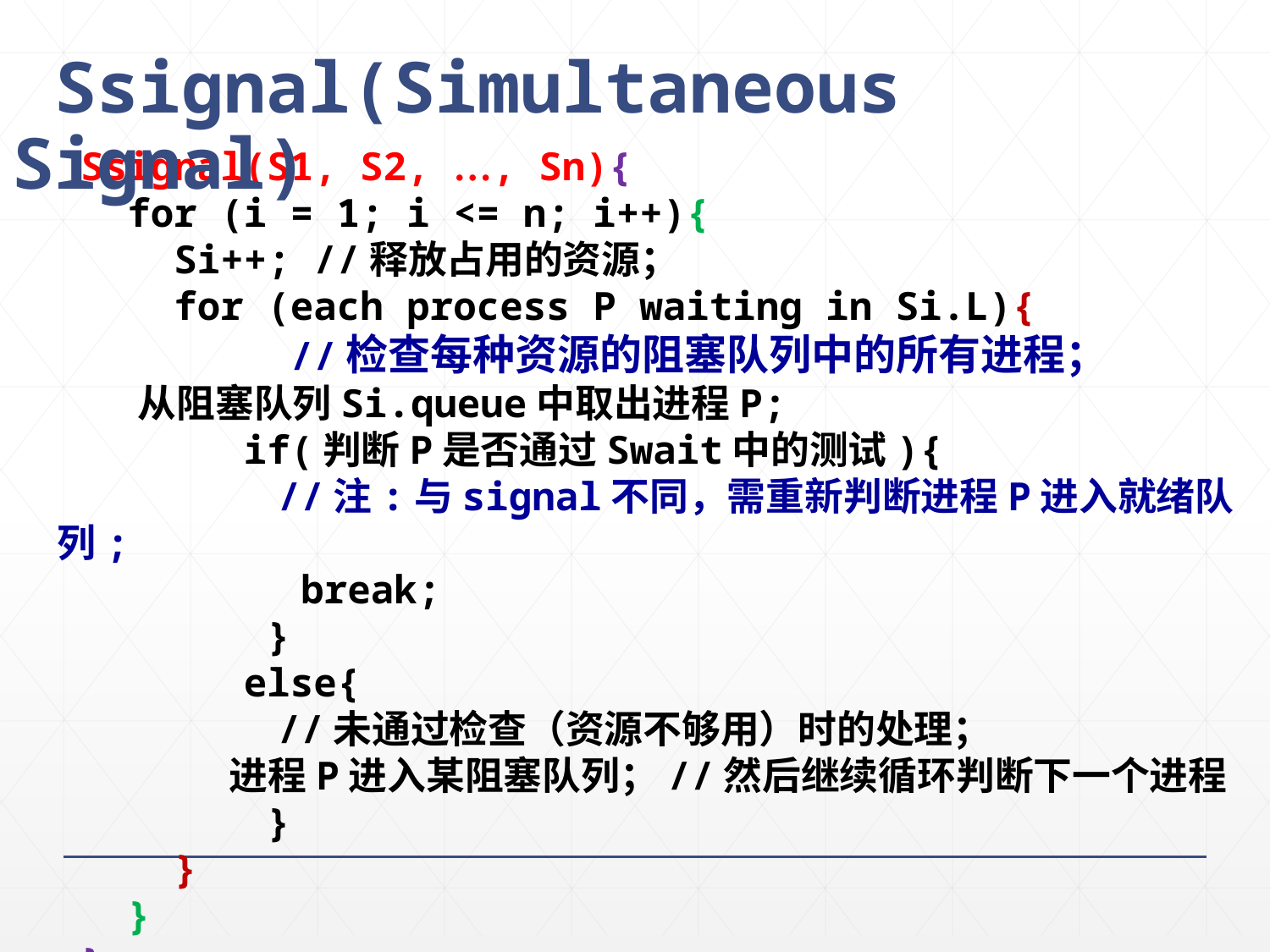

Ssignal(Simultaneous Signal)
 Ssignal(S1, S2, …, Sn){
   for (i = 1; i <= n; i++){
     Si++; //释放占用的资源；
     for (each process P waiting in Si.L){
          //检查每种资源的阻塞队列中的所有进程；
        从阻塞队列Si.queue中取出进程P;
        if(判断P是否通过Swait中的测试){
	    //注:与signal不同，需重新判断进程P进入就绪队列;
	     break;
         }
        else{
   	    //未通过检查（资源不够用）时的处理；
	    进程P进入某阻塞队列；//然后继续循环判断下一个进程
         }
     }
   }
 }